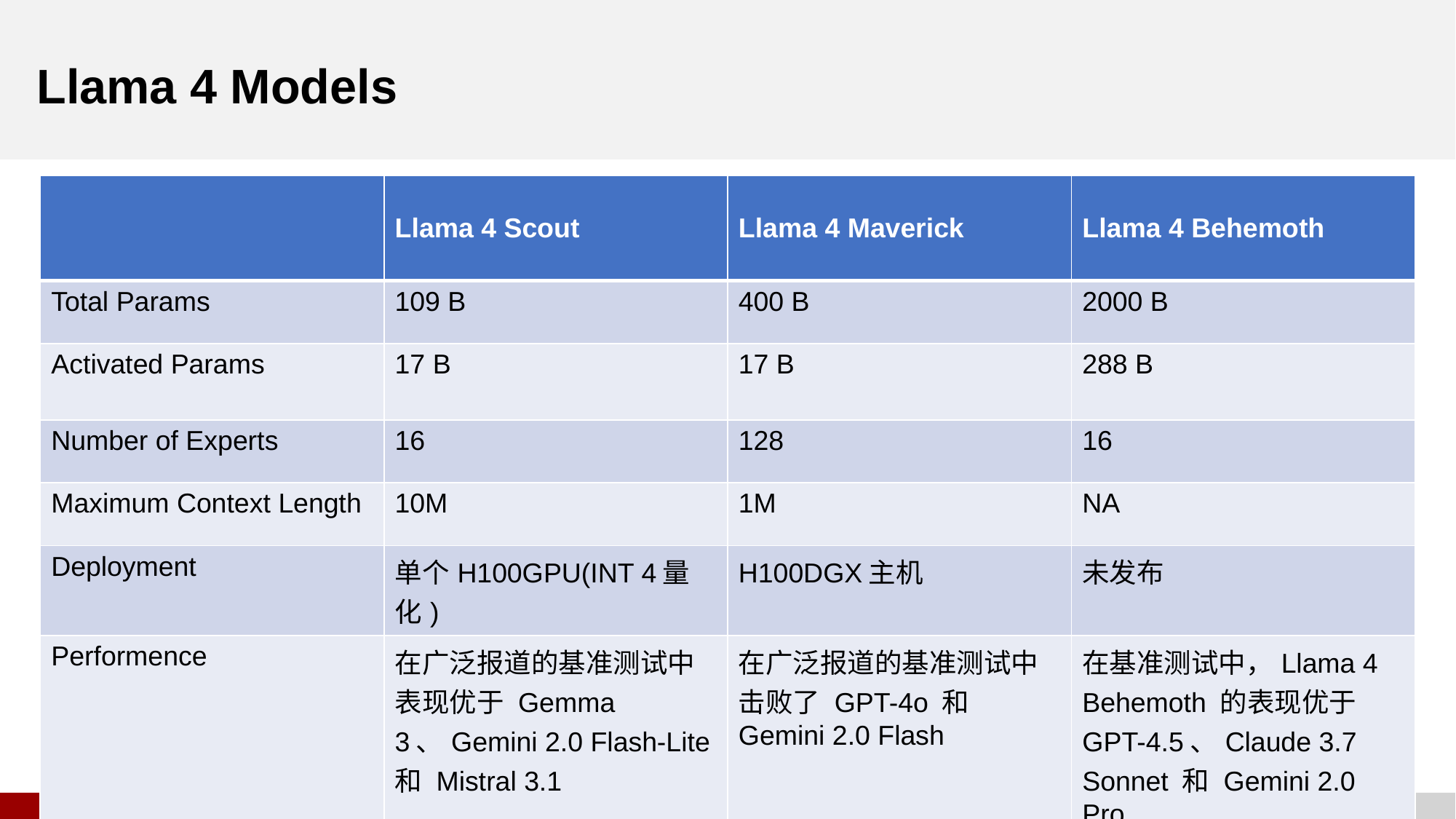

# Llama 4 Models
|  | Llama 4 Scout | Llama 4 Maverick | Llama 4 Behemoth |
| --- | --- | --- | --- |
| Total Params | 109 B | 400 B | 2000 B |
| Activated Params | 17 B | 17 B | 288 B |
| Number of Experts | 16 | 128 | 16 |
| Maximum Context Length | 10M | 1M | NA |
| Deployment | 单个H100GPU(INT 4量化) | H100DGX主机 | 未发布 |
| Performence | 在广泛报道的基准测试中表现优于 Gemma 3、Gemini 2.0 Flash-Lite 和 Mistral 3.1 | 在广泛报道的基准测试中击败了 GPT-4o 和 Gemini 2.0 Flash | 在基准测试中，Llama 4 Behemoth 的表现优于 GPT-4.5、Claude 3.7 Sonnet 和 Gemini 2.0 Pro |